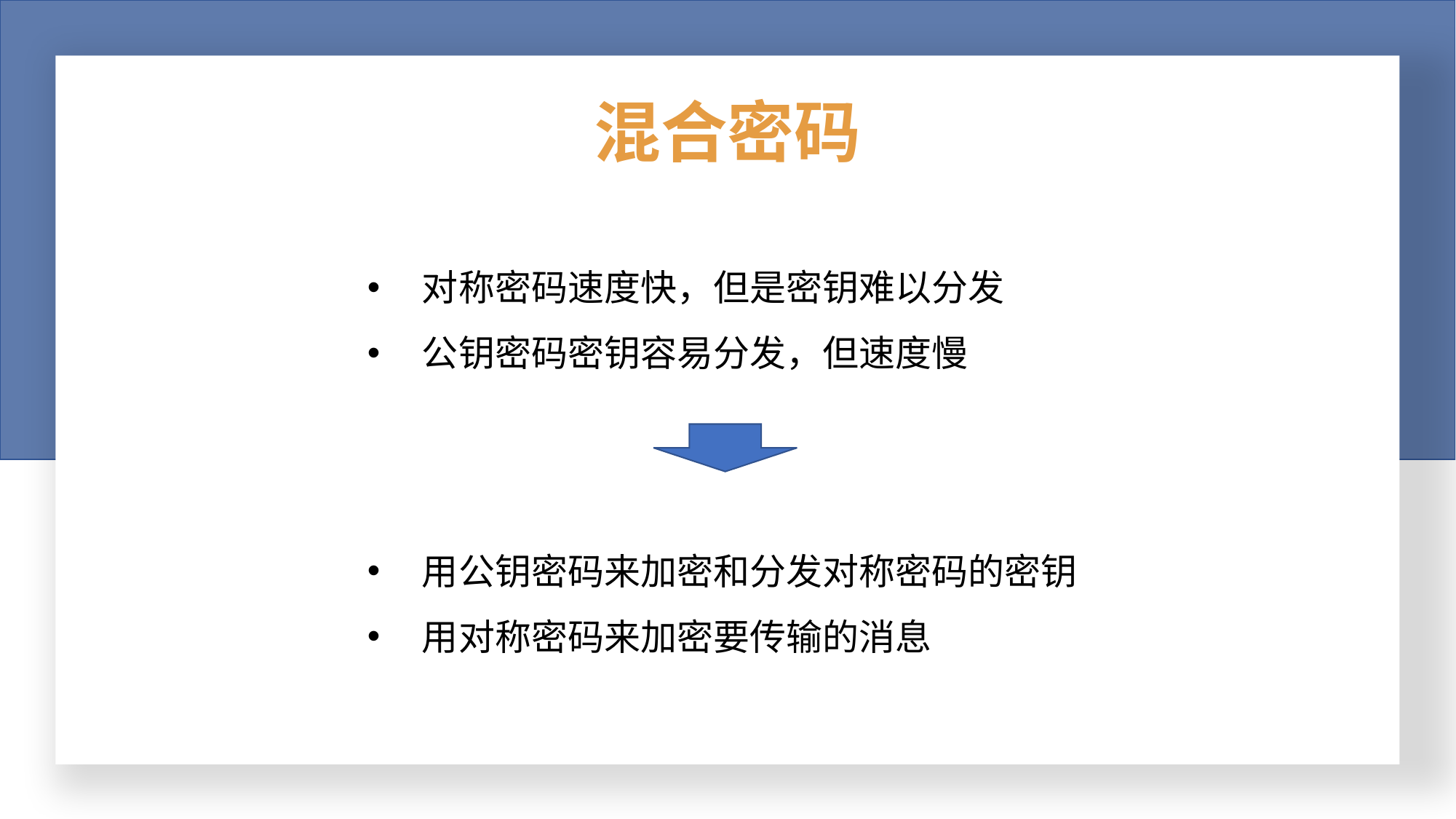

# 混合密码
对称密码速度快，但是密钥难以分发
公钥密码密钥容易分发，但速度慢

用公钥密码来加密和分发对称密码的密钥
用对称密码来加密要传输的消息